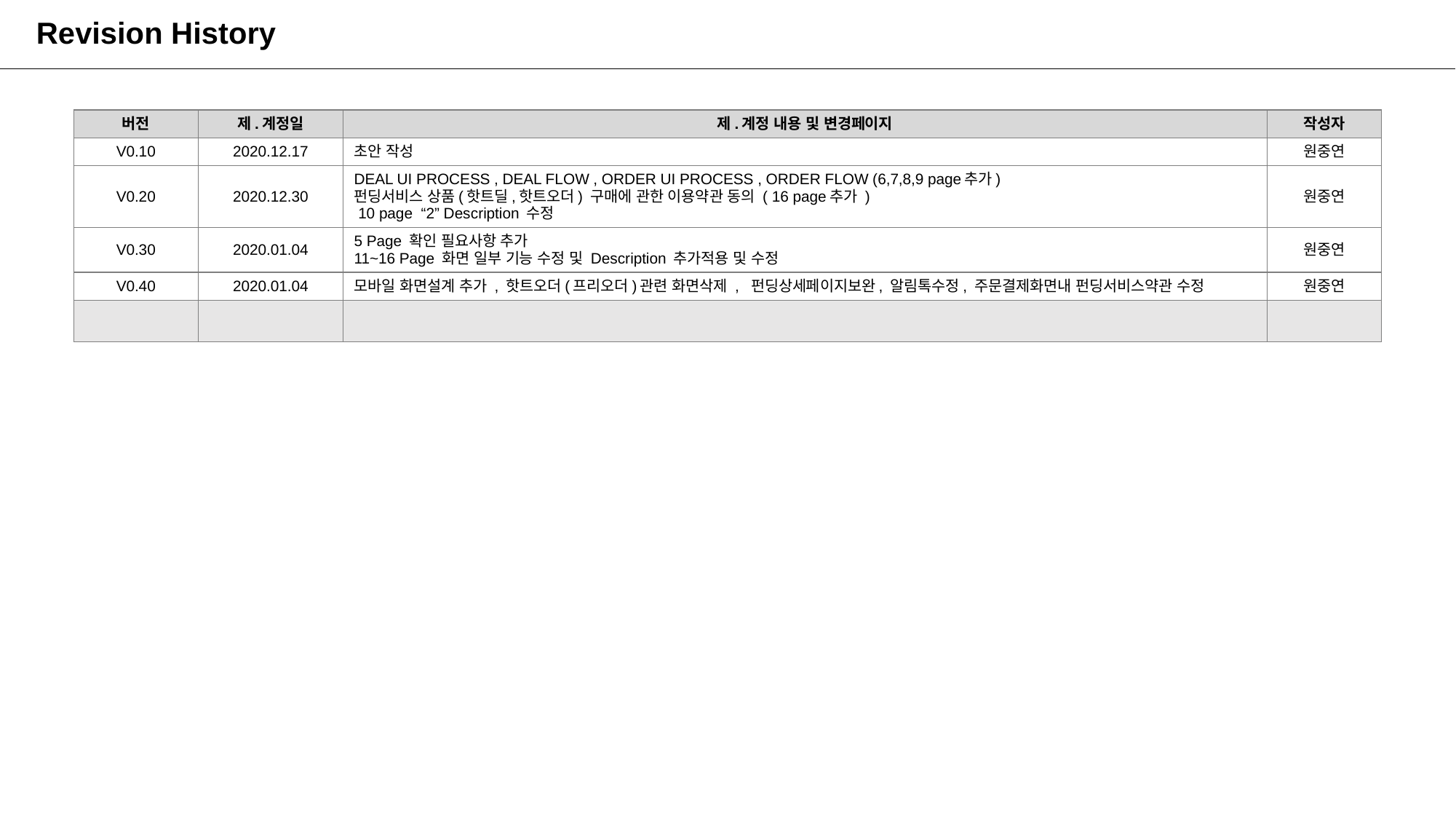

# Revision History
| 버전 | 제.계정일 | 제.계정 내용 및 변경페이지 | 작성자 |
| --- | --- | --- | --- |
| V0.10 | 2020.12.17 | 초안 작성 | 원중연 |
| V0.20 | 2020.12.30 | DEAL UI PROCESS , DEAL FLOW , ORDER UI PROCESS , ORDER FLOW (6,7,8,9 page추가) 펀딩서비스 상품(핫트딜,핫트오더) 구매에 관한 이용약관 동의 ( 16 page추가 ) 10 page “2” Description 수정 | 원중연 |
| V0.30 | 2020.01.04 | 5 Page 확인 필요사항 추가 11~16 Page 화면 일부 기능 수정 및 Description 추가적용 및 수정 | 원중연 |
| V0.40 | 2020.01.04 | 모바일 화면설계 추가 , 핫트오더(프리오더)관련 화면삭제 , 펀딩상세페이지보완, 알림톡수정, 주문결제화면내 펀딩서비스약관 수정 | 원중연 |
|  |  |  |  |